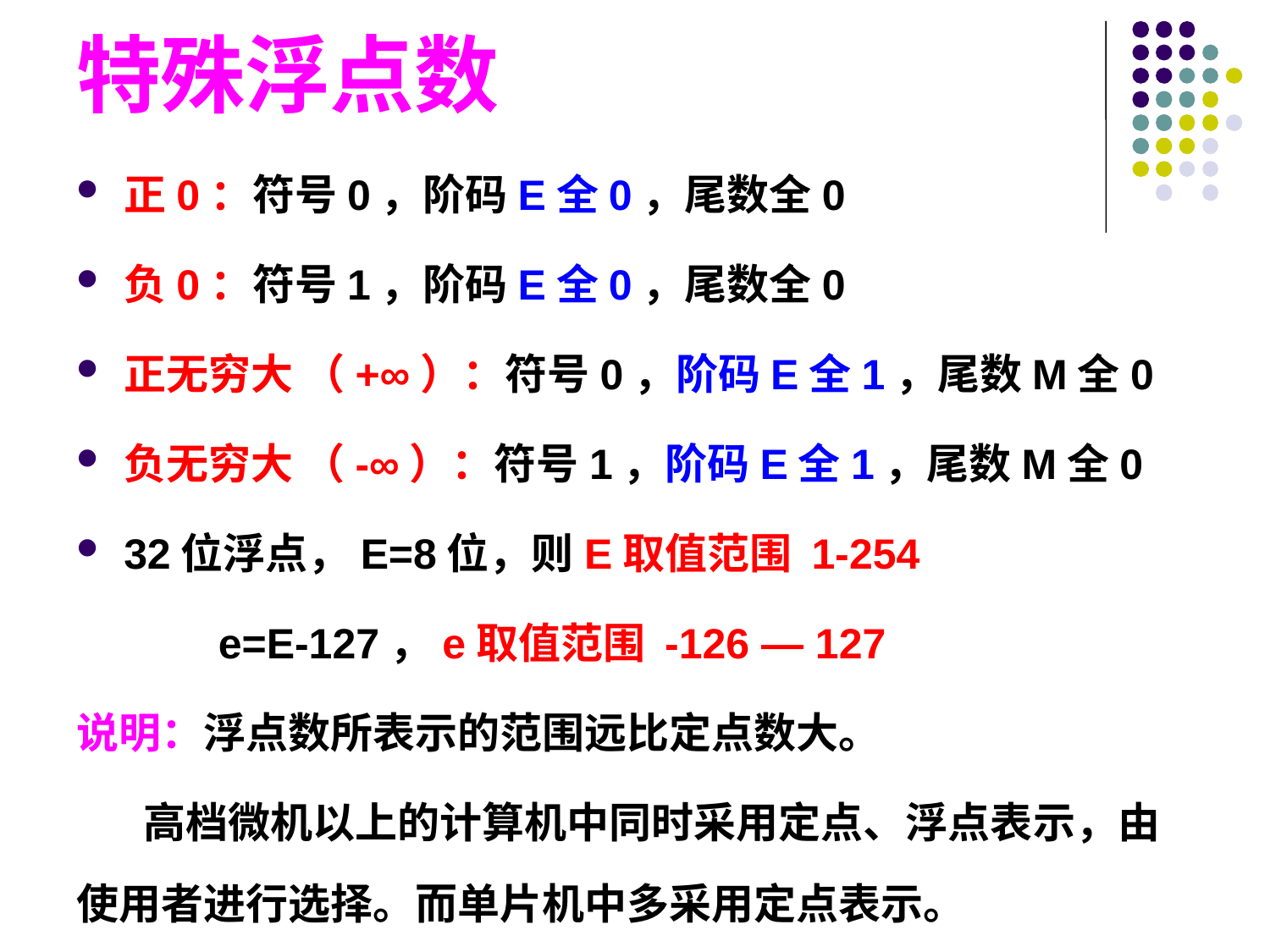

特殊浮点数
正0：符号0，阶码E全0，尾数全0
负0：符号1，阶码E全0，尾数全0
正无穷大 （+∞）：符号0，阶码E全1，尾数M全0
负无穷大 （-∞）：符号1，阶码E全1，尾数M全0
32位浮点，E=8位，则E取值范围 1-254
            e=E-127，e取值范围 -126 — 127
说明：浮点数所表示的范围远比定点数大。
      高档微机以上的计算机中同时采用定点、浮点表示，由使用者进行选择。而单片机中多采用定点表示。
#